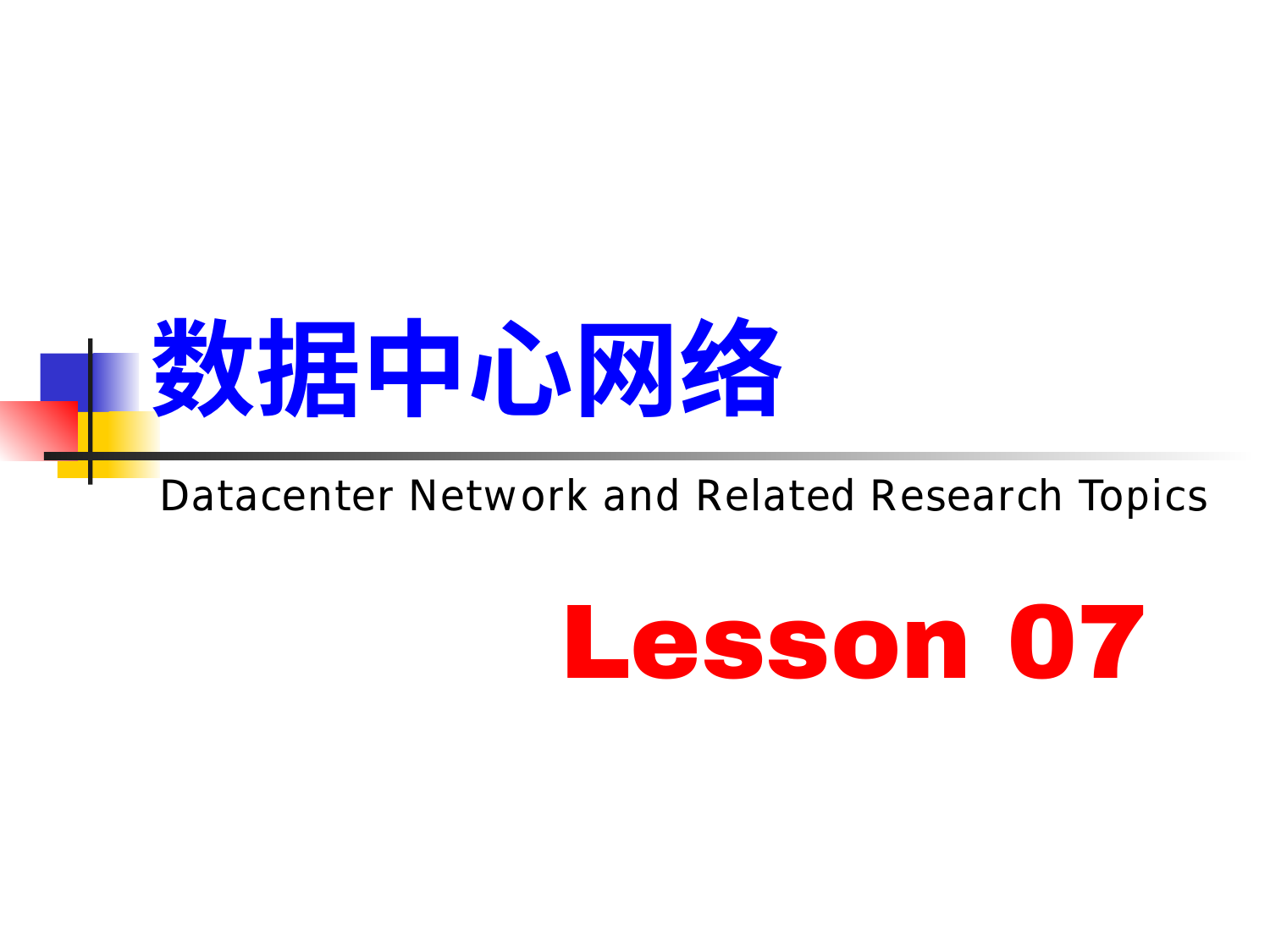

# 数据中心网络
Datacenter Network and Related Research Topics
Lesson 07